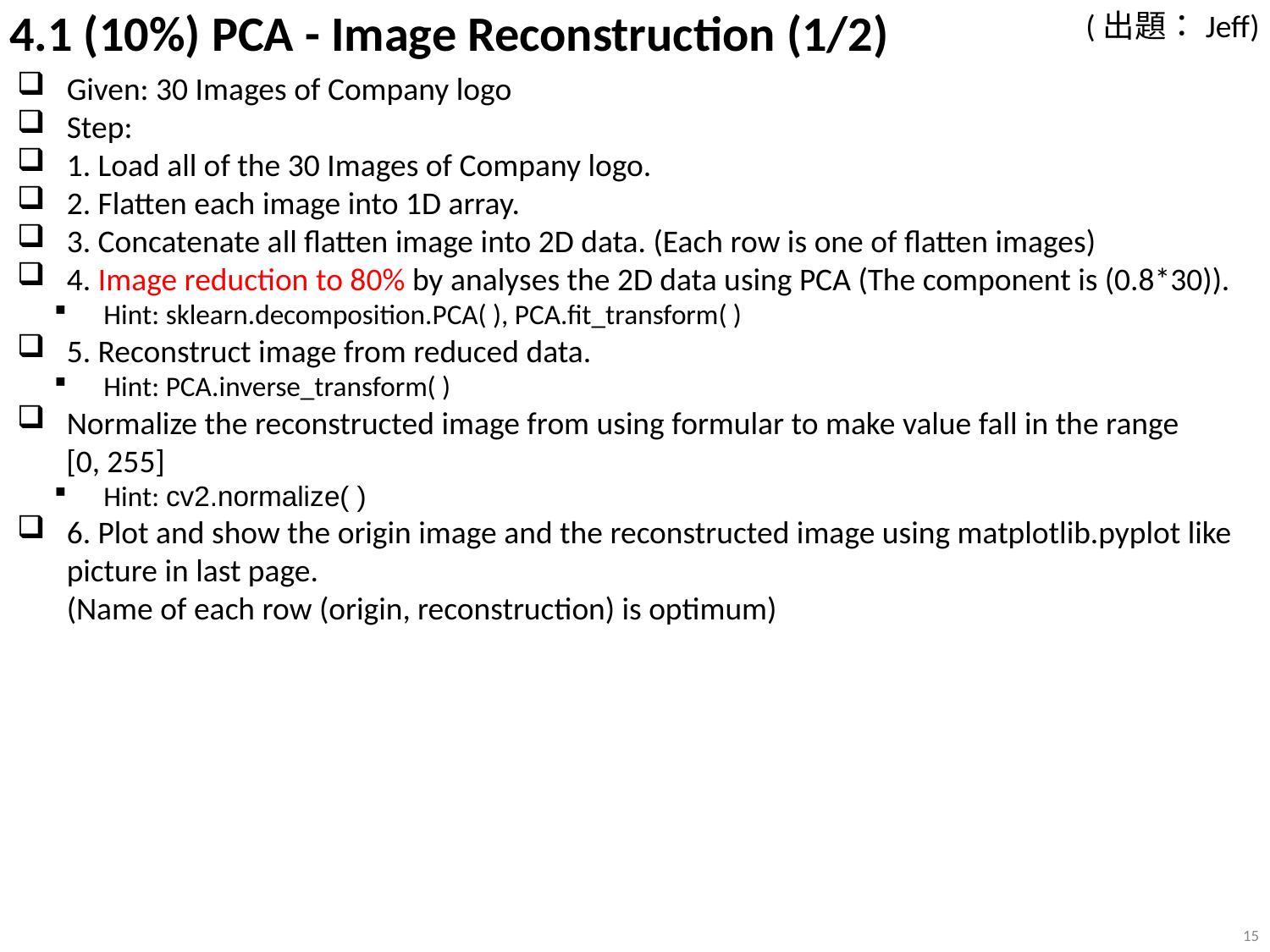

(出題：Jeff)
# 4.1 (10%) PCA - Image Reconstruction (1/2)
Given: 30 Images of Company logo
Step:
1. Load all of the 30 Images of Company logo.
2. Flatten each image into 1D array.
3. Concatenate all flatten image into 2D data. (Each row is one of flatten images)
4. Image reduction to 80% by analyses the 2D data using PCA (The component is (0.8*30)).
Hint: sklearn.decomposition.PCA( ), PCA.fit_transform( )
5. Reconstruct image from reduced data.
Hint: PCA.inverse_transform( )
Normalize the reconstructed image from using formular to make value fall in the range
[0, 255]
Hint: cv2.normalize( )
6. Plot and show the origin image and the reconstructed image using matplotlib.pyplot like picture in last page.
(Name of each row (origin, reconstruction) is optimum)
15